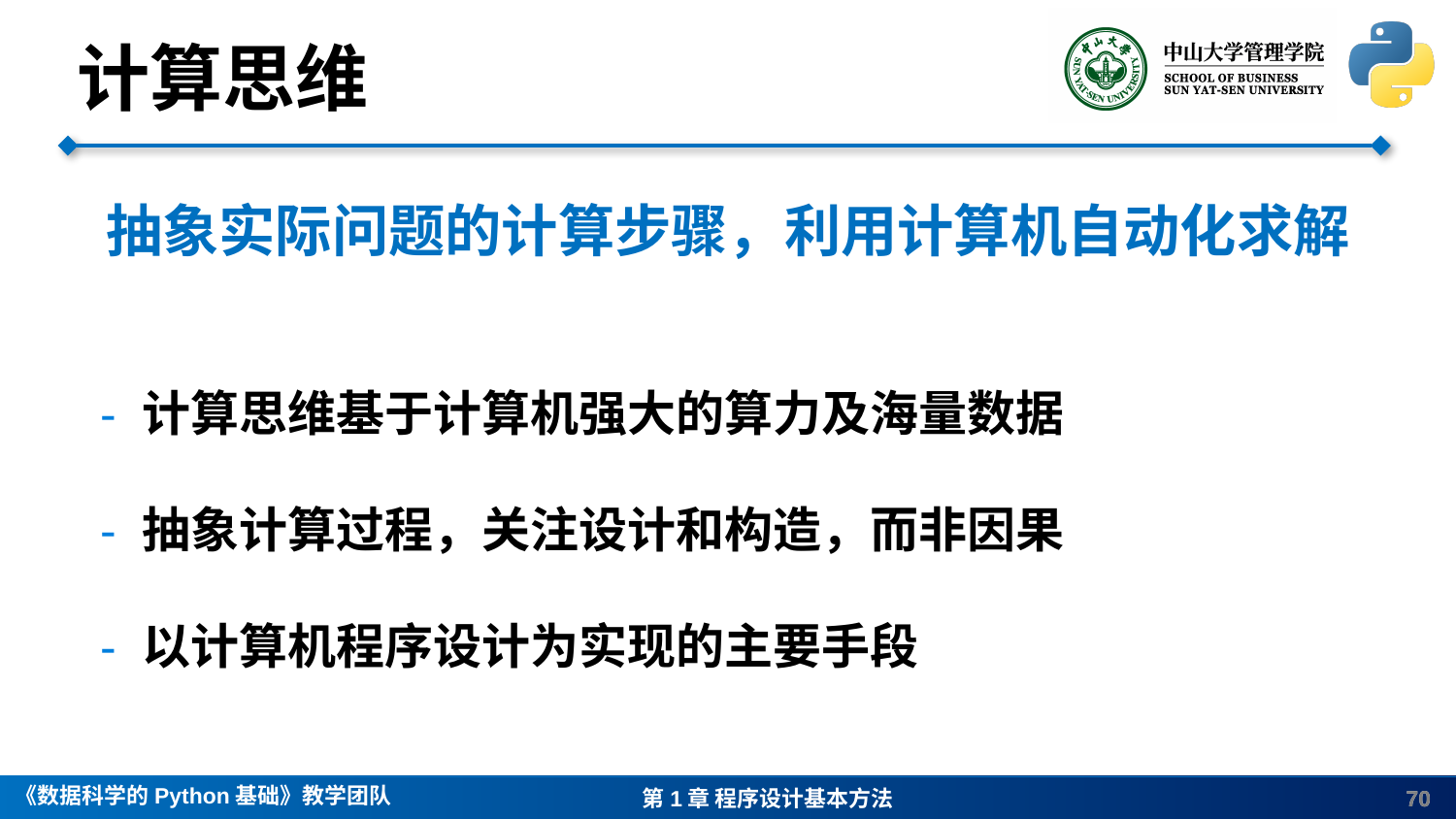

计算思维
抽象实际问题的计算步骤，利用计算机自动化求解
- 计算思维基于计算机强大的算力及海量数据
- 抽象计算过程，关注设计和构造，而非因果
- 以计算机程序设计为实现的主要手段
70